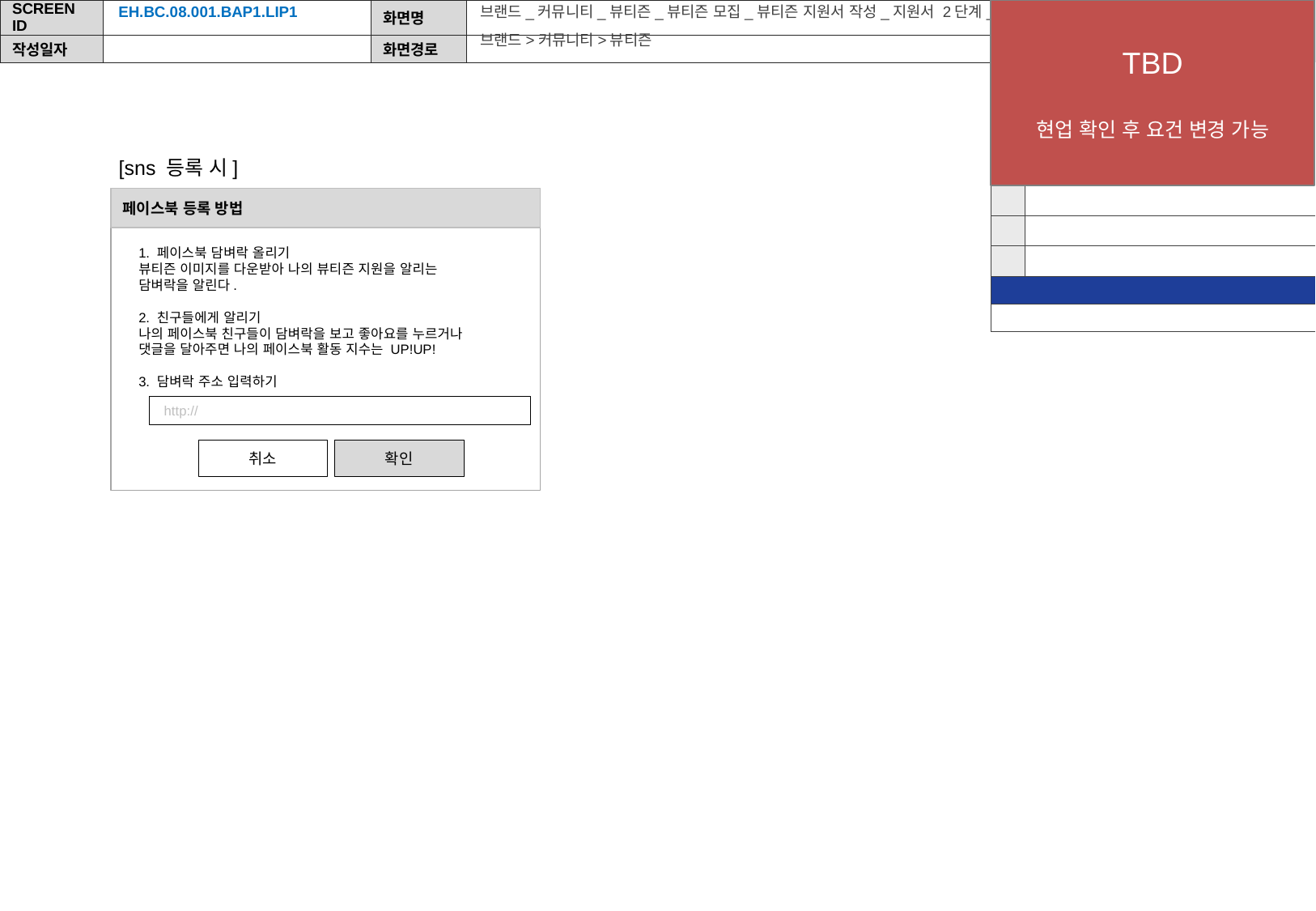

TBD

현업 확인 후 요건 변경 가능
EH.BC.08.001.BAP1.LIP1
브랜드_커뮤니티_뷰티즌_뷰티즌 모집_뷰티즌 지원서 작성_지원서 2단계_sns등록 시 팝업
브랜드>커뮤니티>뷰티즌
| Description |  |
| --- | --- |
|  |  |
| 공통 | MO와 요건 동일 |
|  |  |
|  |  |
|  |  |
|  |  |
|  |  |
|  |  |
[sns 등록 시]
페이스북 등록 방법

1. 페이스북 담벼락 올리기
뷰티즌 이미지를 다운받아 나의 뷰티즌 지원을 알리는
담벼락을 알린다.

2. 친구들에게 알리기
나의 페이스북 친구들이 담벼락을 보고 좋아요를 누르거나
댓글을 달아주면 나의 페이스북 활동 지수는 UP!UP!

3. 담벼락 주소 입력하기

http://
취소
확인